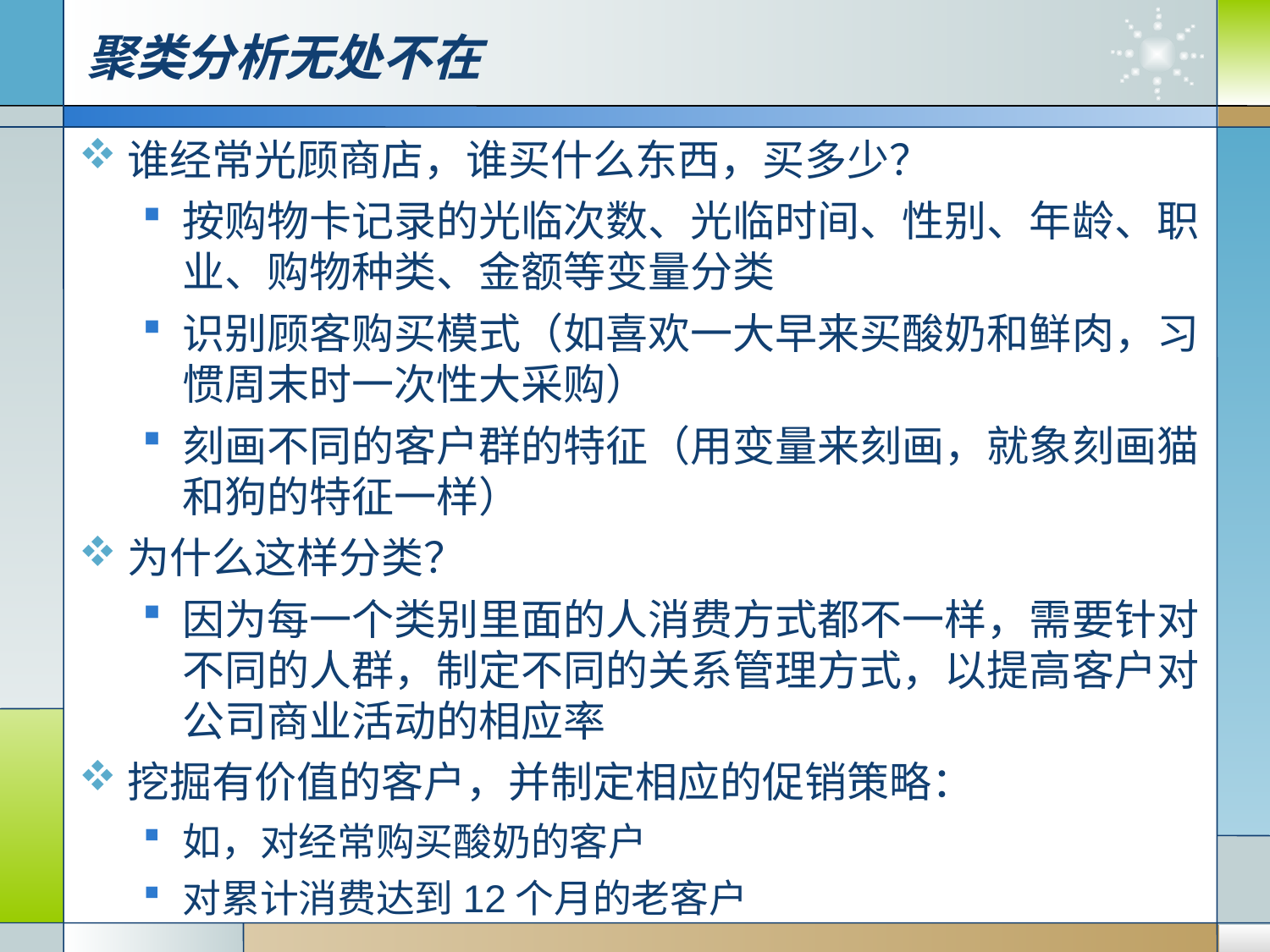

聚类分析无处不在
谁经常光顾商店，谁买什么东西，买多少？
按购物卡记录的光临次数、光临时间、性别、年龄、职业、购物种类、金额等变量分类
识别顾客购买模式（如喜欢一大早来买酸奶和鲜肉，习惯周末时一次性大采购）
刻画不同的客户群的特征（用变量来刻画，就象刻画猫和狗的特征一样）
为什么这样分类？
因为每一个类别里面的人消费方式都不一样，需要针对不同的人群，制定不同的关系管理方式，以提高客户对公司商业活动的相应率
挖掘有价值的客户，并制定相应的促销策略：
如，对经常购买酸奶的客户
对累计消费达到12个月的老客户